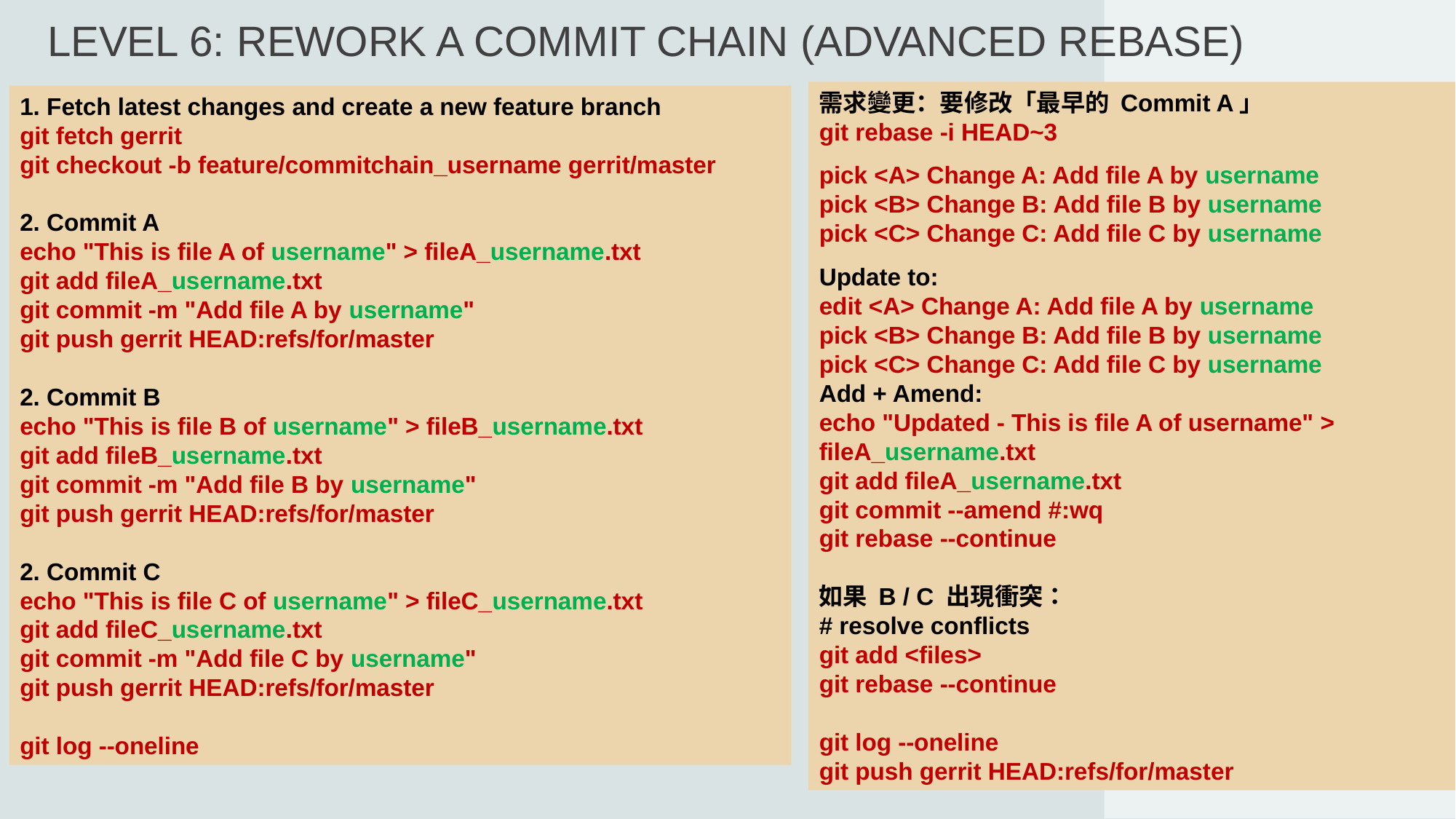

# Level 6: Rework a Commit Chain (Advanced Rebase)
需求變更：要修改「最早的 Commit A」
git rebase -i HEAD~3

pick <A> Change A: Add file A by username
pick <B> Change B: Add file B by username
pick <C> Change C: Add file C by username

Update to:
edit <A> Change A: Add file A by username
pick <B> Change B: Add file B by username
pick <C> Change C: Add file C by username
Add + Amend:
echo "Updated - This is file A of username" > fileA_username.txt
git add fileA_username.txt
git commit --amend #:wq
git rebase --continue

如果 B / C 出現衝突：
# resolve conflicts
git add <files>
git rebase --continue

git log --oneline
git push gerrit HEAD:refs/for/master
1. Fetch latest changes and create a new feature branch
git fetch gerrit
git checkout -b feature/commitchain_username gerrit/master

2. Commit A
echo "This is file A of username" > fileA_username.txt
git add fileA_username.txt
git commit -m "Add file A by username"
git push gerrit HEAD:refs/for/master

2. Commit B
echo "This is file B of username" > fileB_username.txt
git add fileB_username.txt
git commit -m "Add file B by username"
git push gerrit HEAD:refs/for/master

2. Commit C
echo "This is file C of username" > fileC_username.txt
git add fileC_username.txt
git commit -m "Add file C by username"
git push gerrit HEAD:refs/for/master

git log --oneline